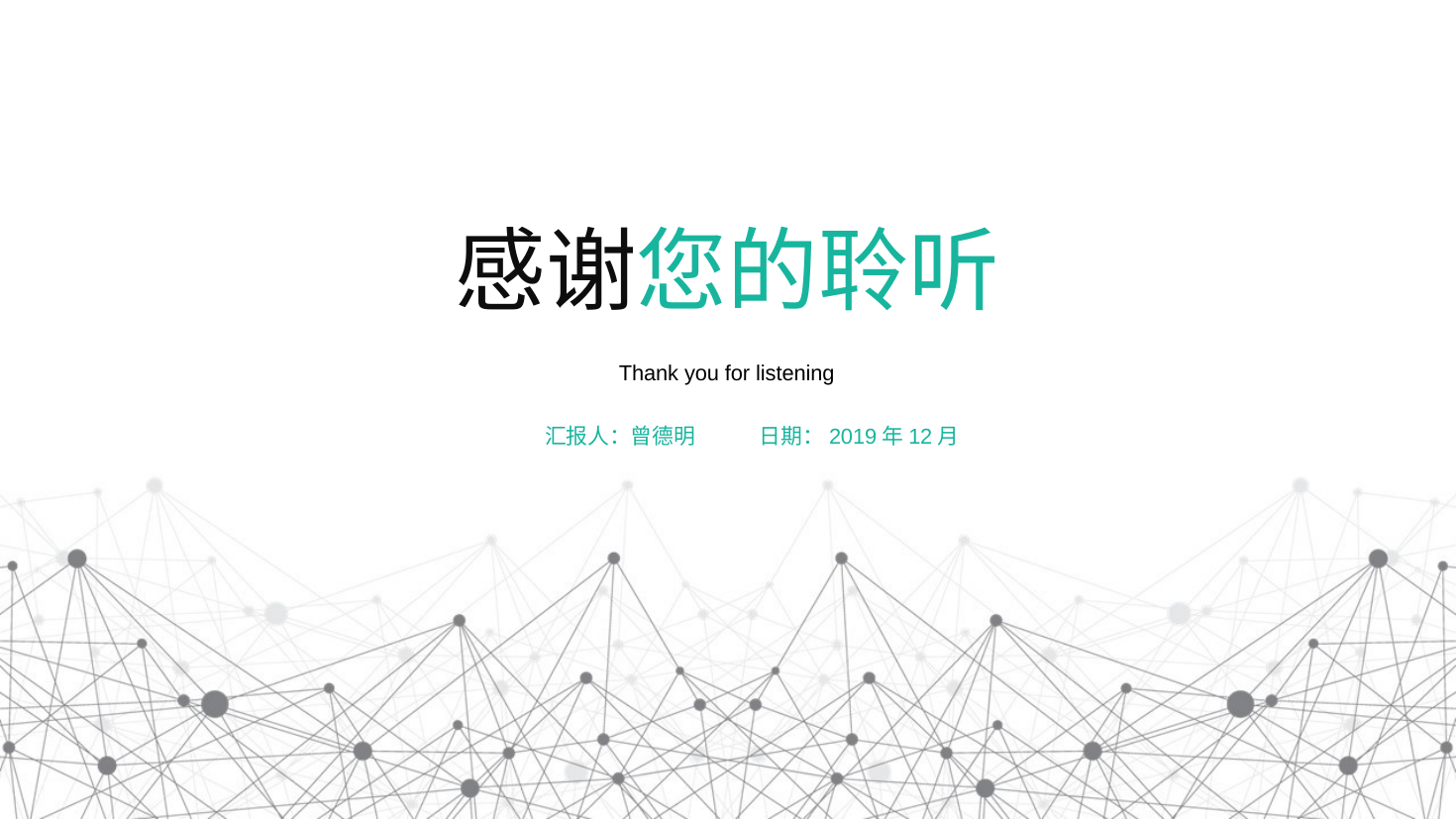

感谢您的聆听
Thank you for listening
汇报人：曾德明
日期：2019年12月